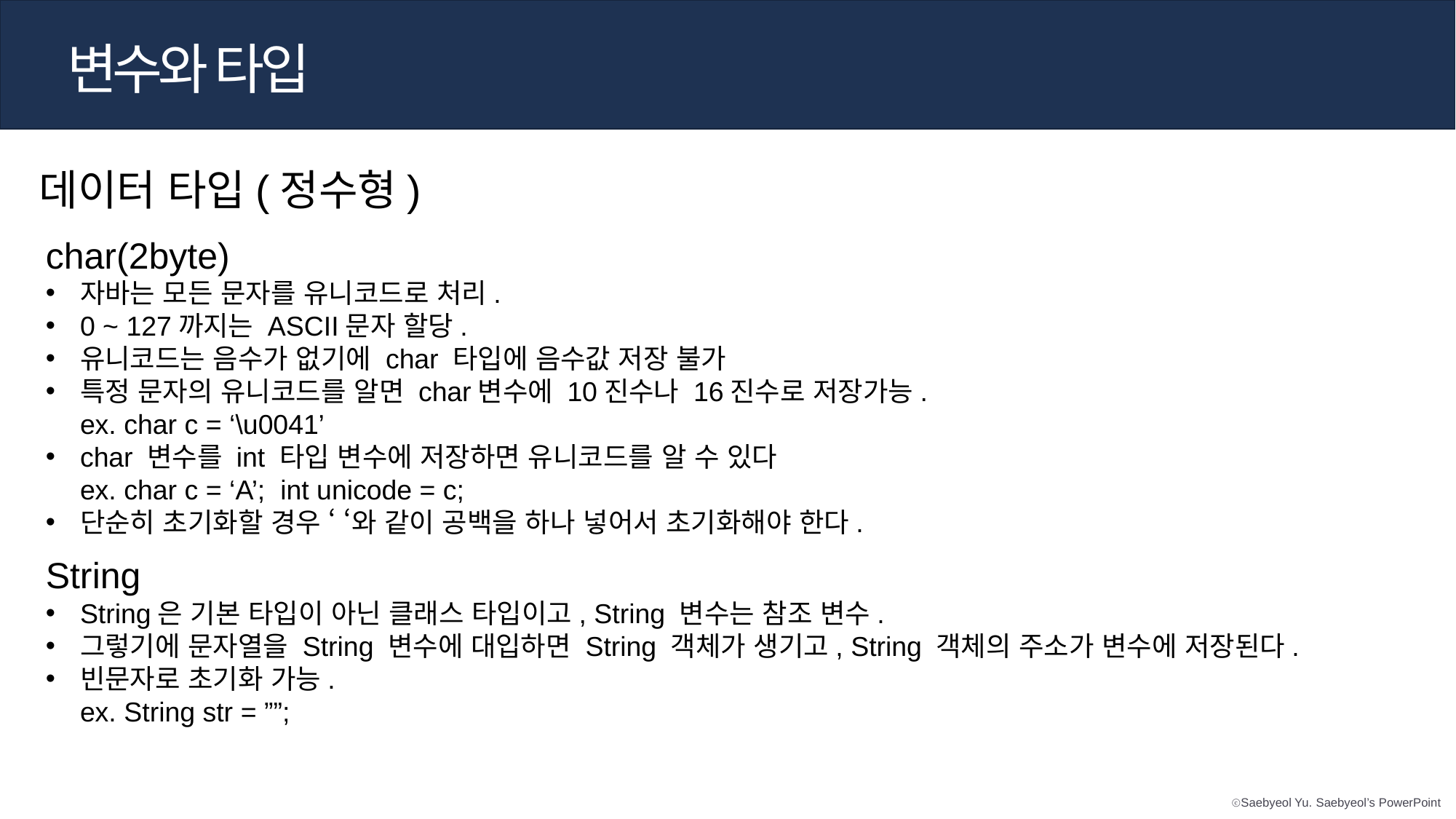

변수와 타입
데이터 타입(정수형)
char(2byte)
자바는 모든 문자를 유니코드로 처리.
0 ~ 127까지는 ASCII문자 할당.
유니코드는 음수가 없기에 char 타입에 음수값 저장 불가
특정 문자의 유니코드를 알면 char변수에 10진수나 16진수로 저장가능.
ex. char c = ‘\u0041’
char 변수를 int 타입 변수에 저장하면 유니코드를 알 수 있다
ex. char c = ‘A’;  int unicode = c;
단순히 초기화할 경우 ‘ ‘와 같이 공백을 하나 넣어서 초기화해야 한다.
String
String은 기본 타입이 아닌 클래스 타입이고, String 변수는 참조 변수.
그렇기에 문자열을 String 변수에 대입하면 String 객체가 생기고, String 객체의 주소가 변수에 저장된다.
빈문자로 초기화 가능.
ex. String str = ””;